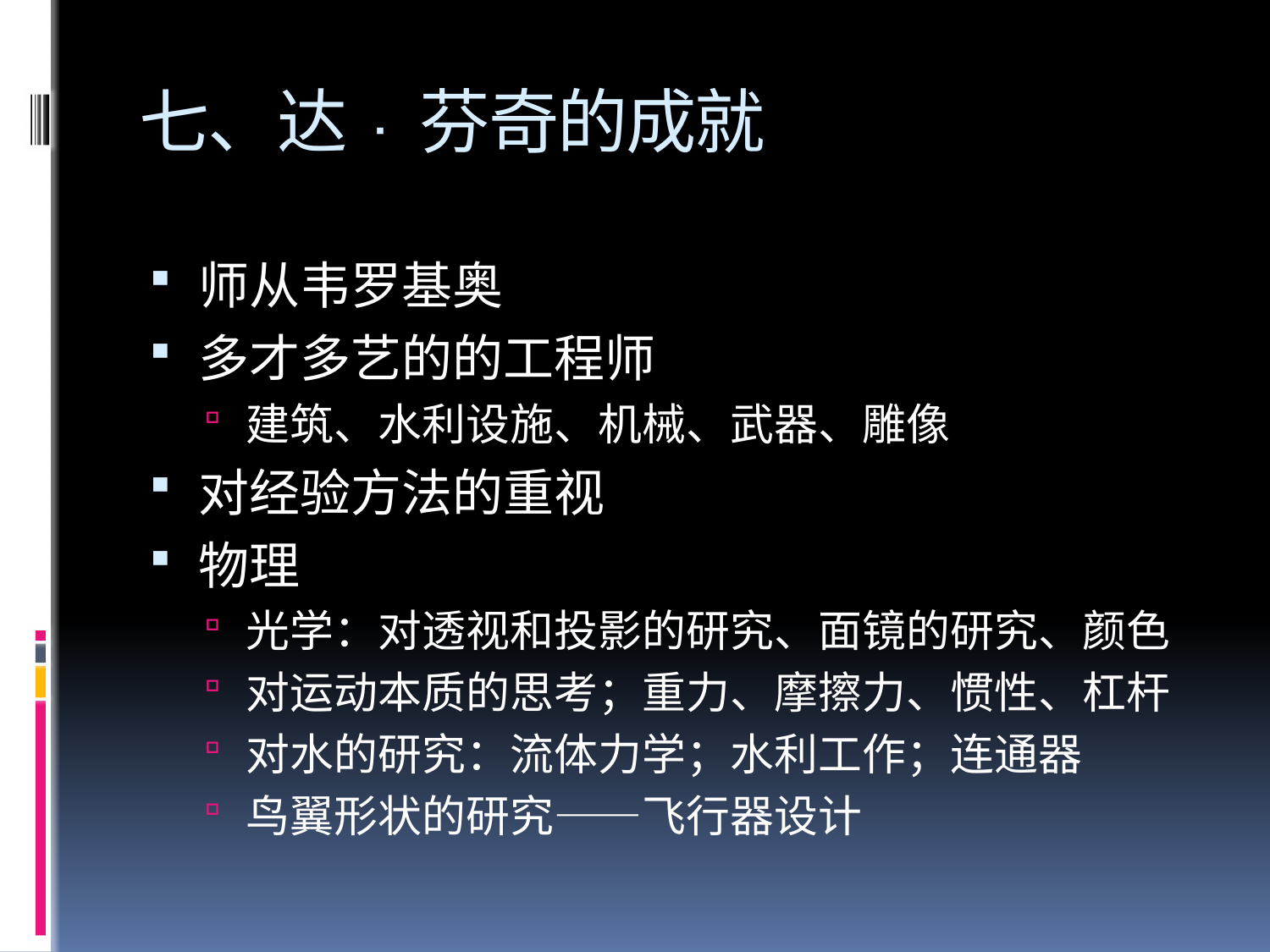

# 七、达·芬奇的成就
师从韦罗基奥
多才多艺的的工程师
建筑、水利设施、机械、武器、雕像
对经验方法的重视
物理
光学：对透视和投影的研究、面镜的研究、颜色
对运动本质的思考；重力、摩擦力、惯性、杠杆
对水的研究：流体力学；水利工作；连通器
鸟翼形状的研究——飞行器设计